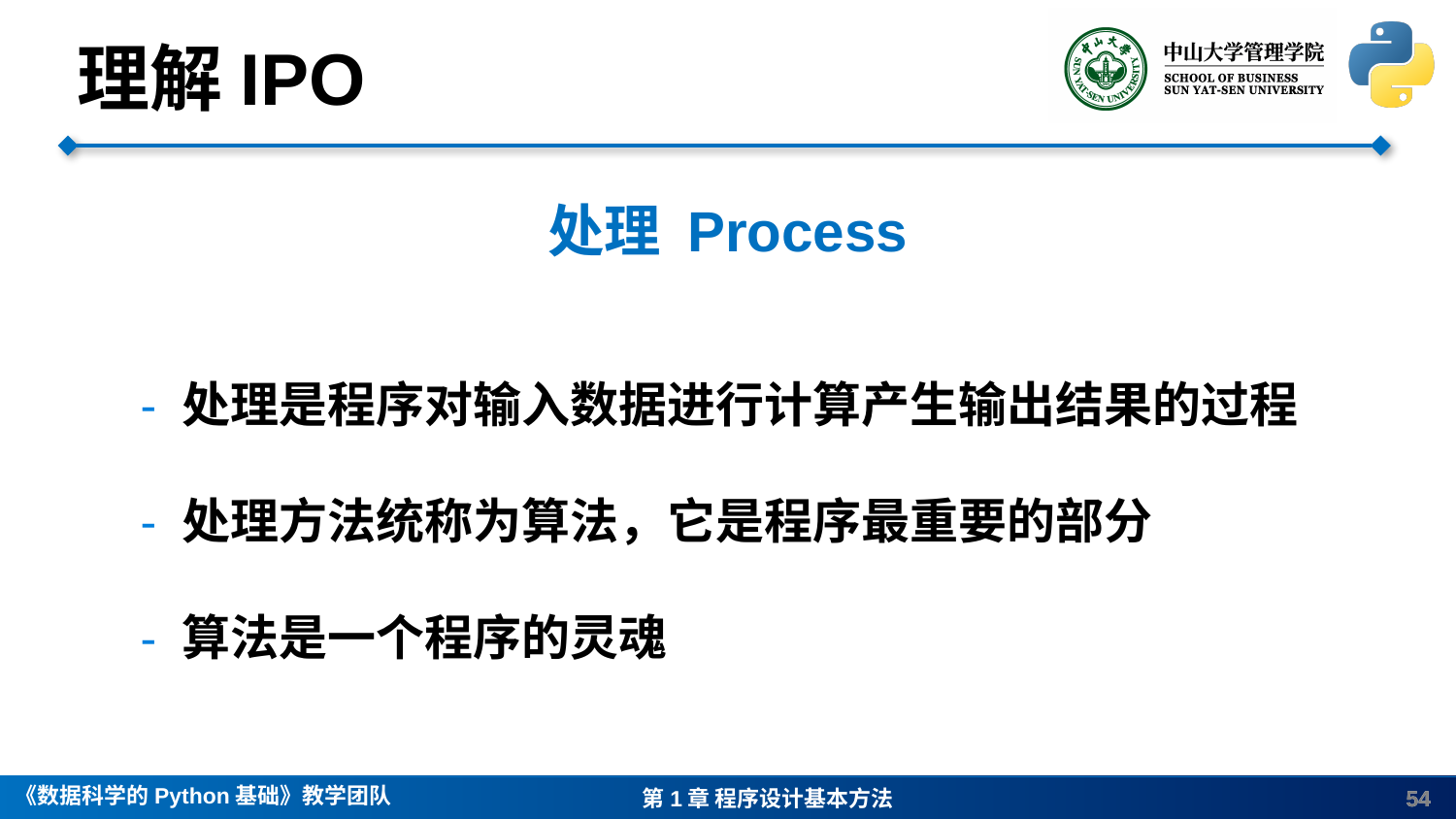

理解IPO
处理 Process
- 处理是程序对输入数据进行计算产生输出结果的过程
- 处理方法统称为算法，它是程序最重要的部分
- 算法是一个程序的灵魂
54